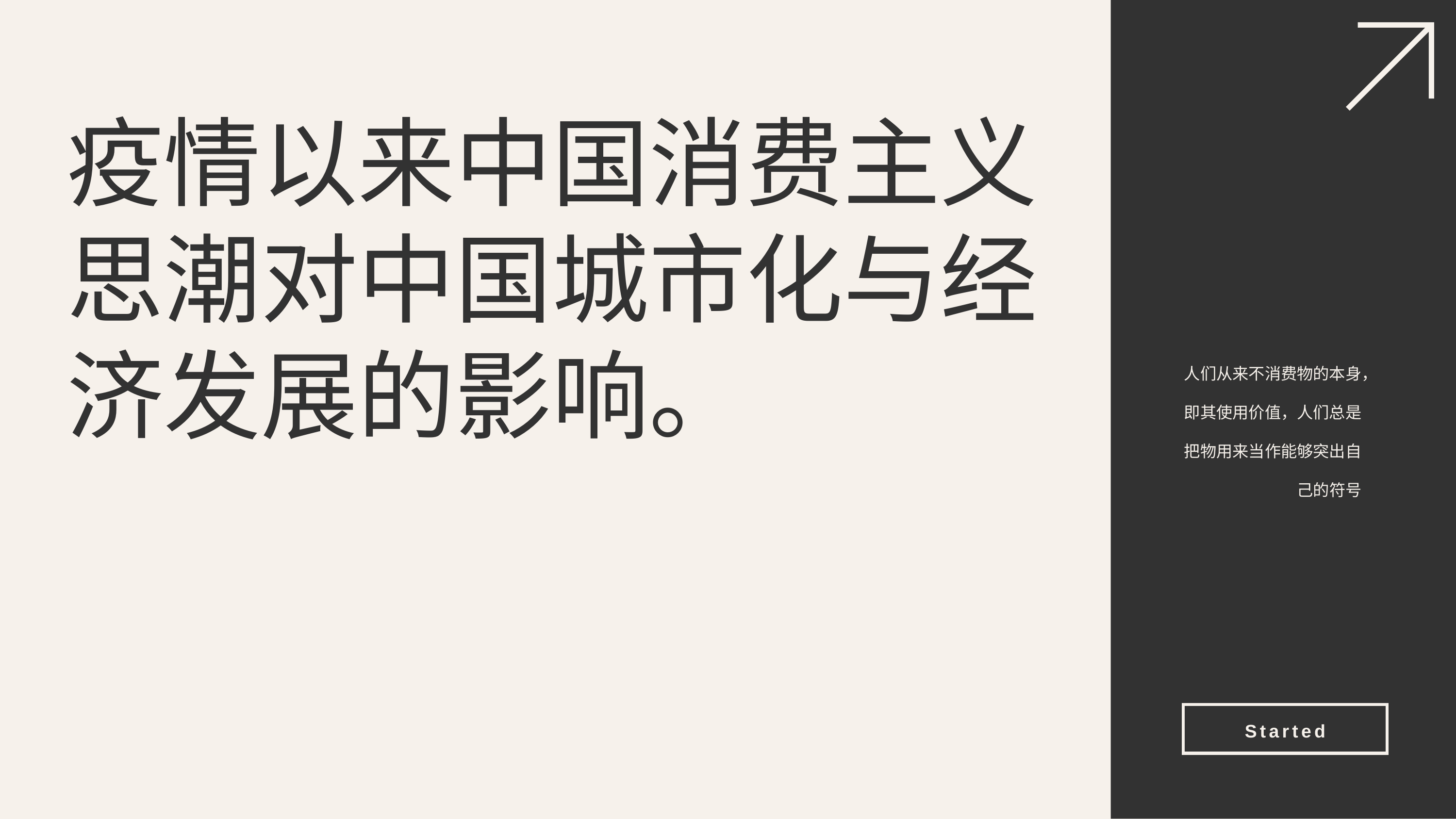

疫情以来中国消费主义思潮对中国城市化与经济发展的影响。
人们从来不消费物的本身，即其使用价值，人们总是把物用来当作能够突出自己的符号

Started